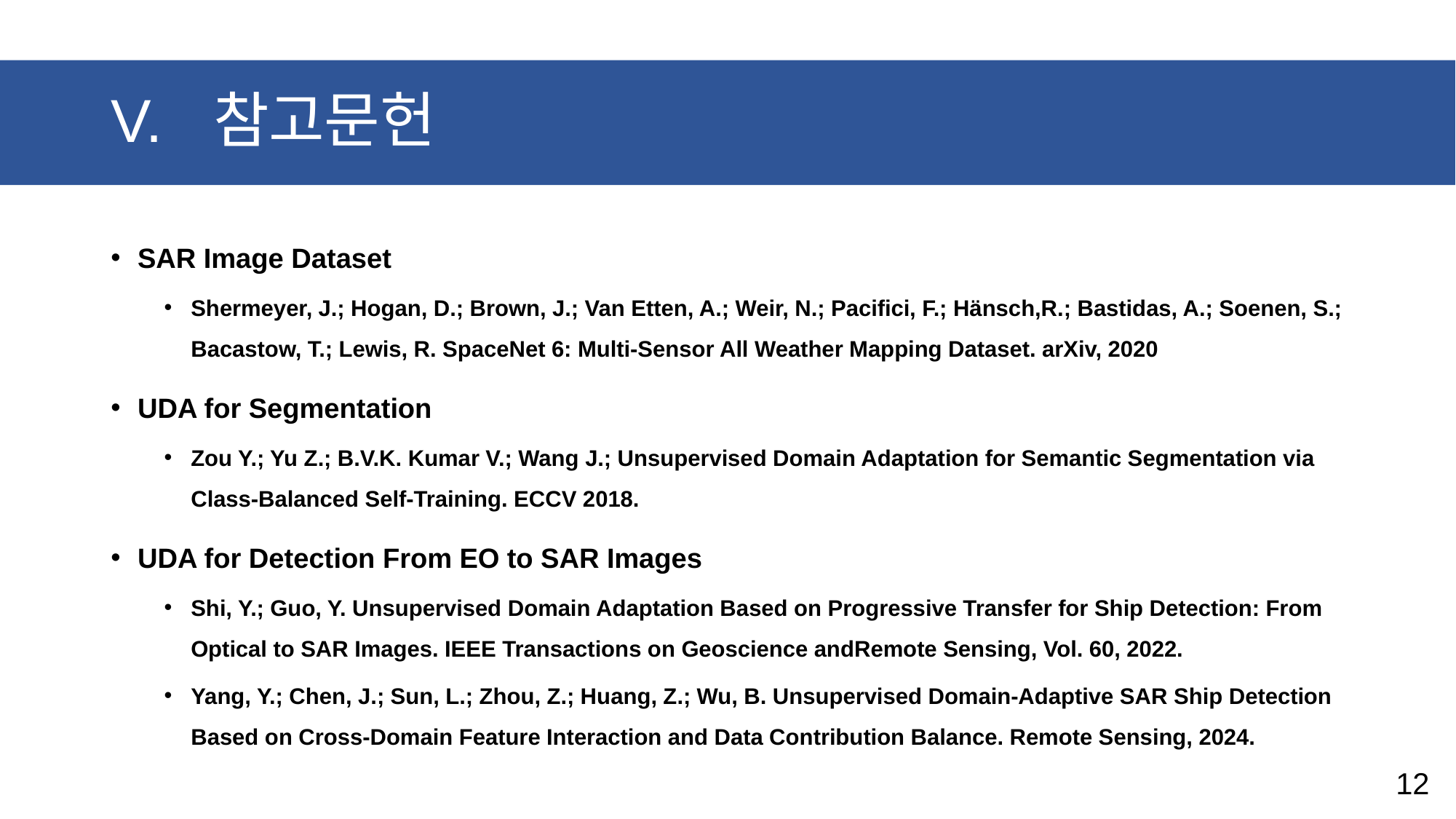

# 참고문헌

SAR Image Dataset
Shermeyer, J.; Hogan, D.; Brown, J.; Van Etten, A.; Weir, N.; Pacifici, F.; Hänsch,R.; Bastidas, A.; Soenen, S.; Bacastow, T.; Lewis, R. SpaceNet 6: Multi-Sensor All Weather Mapping Dataset. arXiv, 2020
UDA for Segmentation
Zou Y.; Yu Z.; B.V.K. Kumar V.; Wang J.; Unsupervised Domain Adaptation for Semantic Segmentation via Class-Balanced Self-Training. ECCV 2018.
UDA for Detection From EO to SAR Images
Shi, Y.; Guo, Y. Unsupervised Domain Adaptation Based on Progressive Transfer for Ship Detection: From Optical to SAR Images. IEEE Transactions on Geoscience andRemote Sensing, Vol. 60, 2022.
Yang, Y.; Chen, J.; Sun, L.; Zhou, Z.; Huang, Z.; Wu, B. Unsupervised Domain-Adaptive SAR Ship Detection Based on Cross-Domain Feature Interaction and Data Contribution Balance. Remote Sensing, 2024.
12